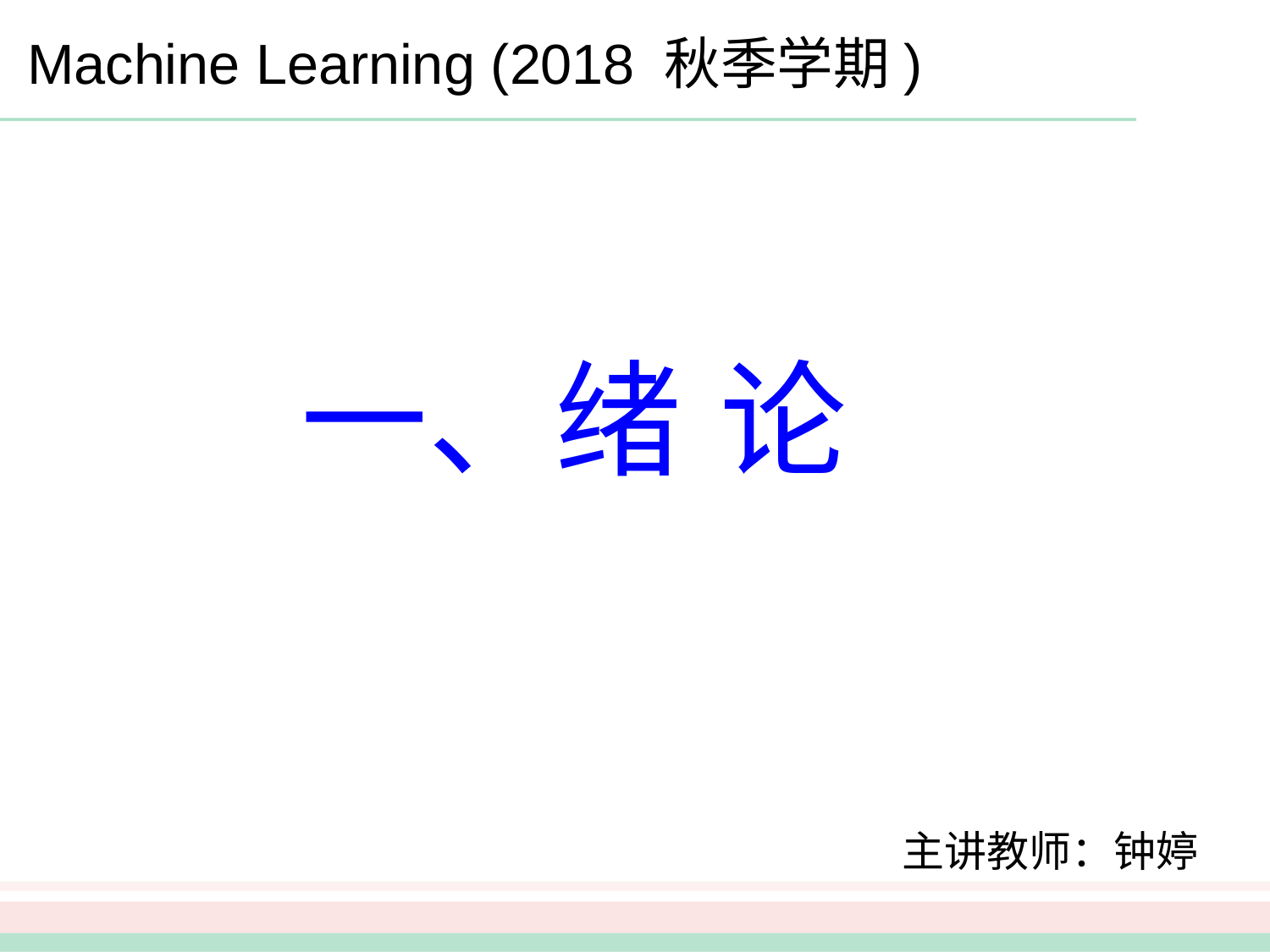

Machine Learning (2018 秋季学期)
一、绪 论
主讲教师：钟婷